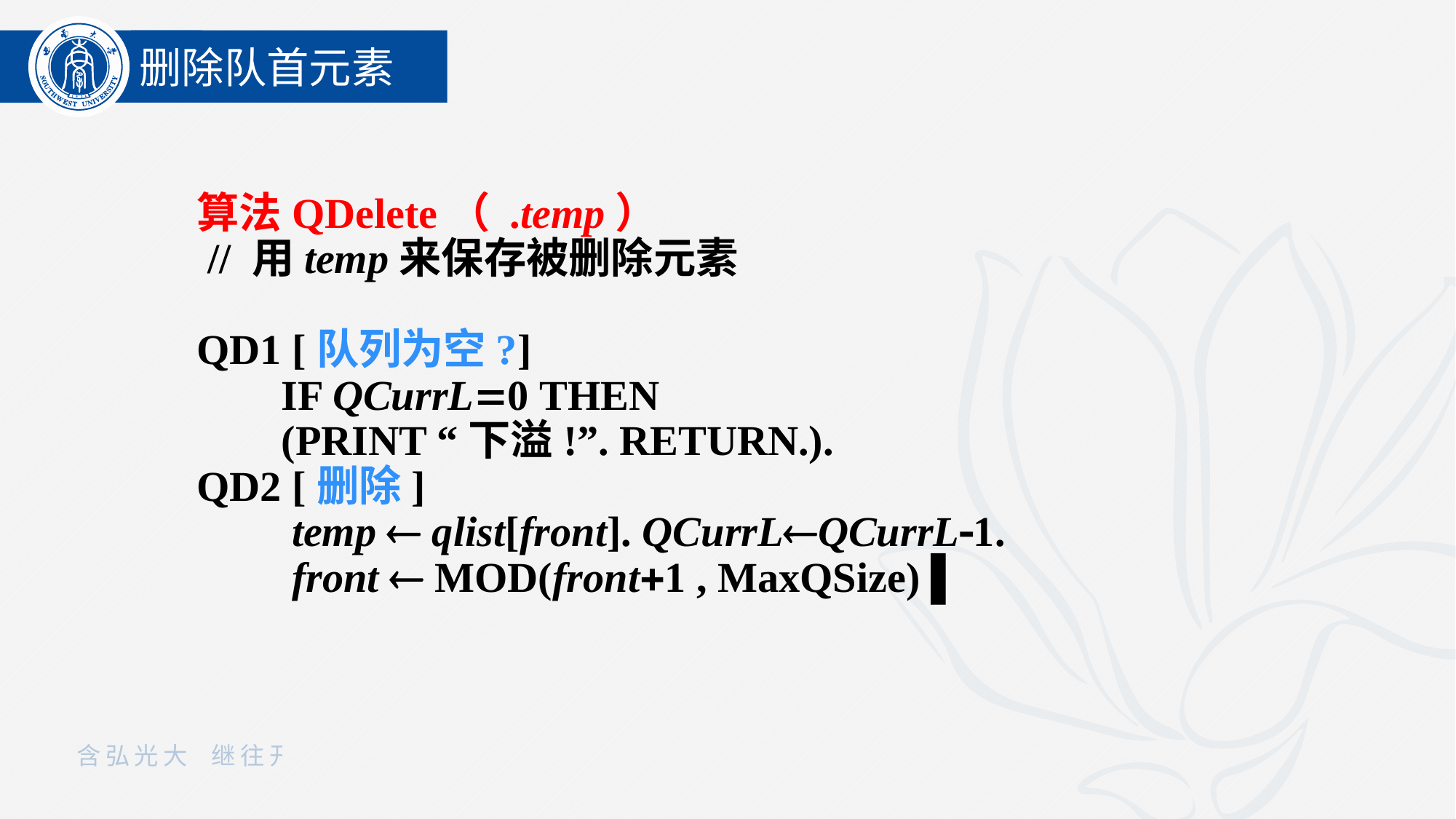

删除队首元素

算法QDelete（ .temp）
 // 用temp来保存被删除元素

QD1 [队列为空?]
        IF QCurrL=0 THEN
        (PRINT “下溢!”. RETURN.).
QD2 [删除]
         temp ← qlist[front]. QCurrL←QCurrL−1.
         front ← MOD(front+1 , MaxQSize) ▌